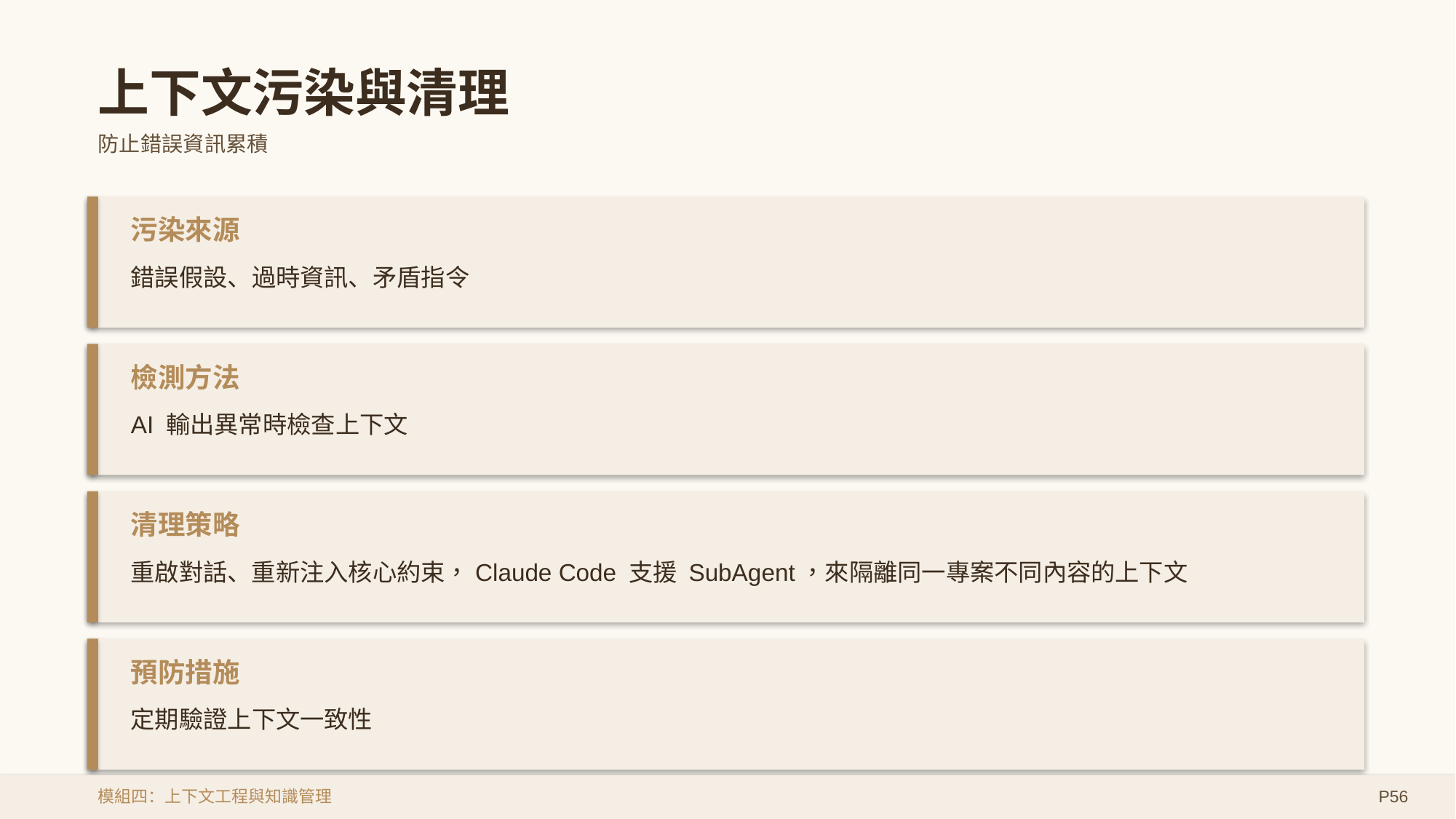

上下文污染與清理
防止錯誤資訊累積

污染來源
錯誤假設、過時資訊、矛盾指令

檢測方法
AI 輸出異常時檢查上下文

清理策略
重啟對話、重新注入核心約束，Claude Code 支援 SubAgent，來隔離同一專案不同內容的上下文

預防措施
定期驗證上下文一致性

模組四：上下文工程與知識管理
P56